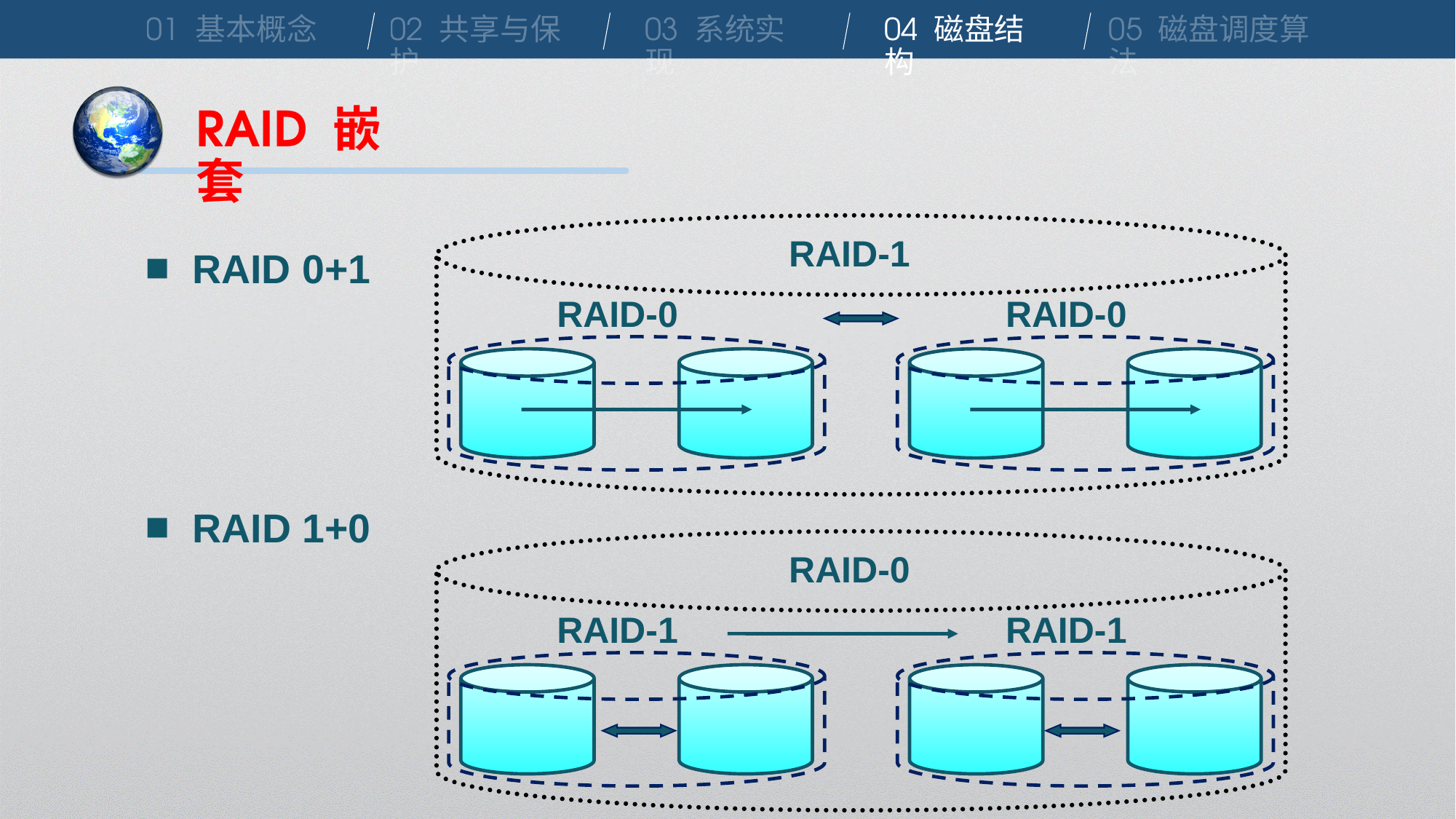

01 基本概念
02 共享与保护
03 系统实现
04 磁盘结构
05 磁盘调度算法
RAID 嵌套

RAID-1

■
RAID 0+1
RAID-0
RAID-0

■
RAID 1+0

RAID-0

RAID-1
RAID-1